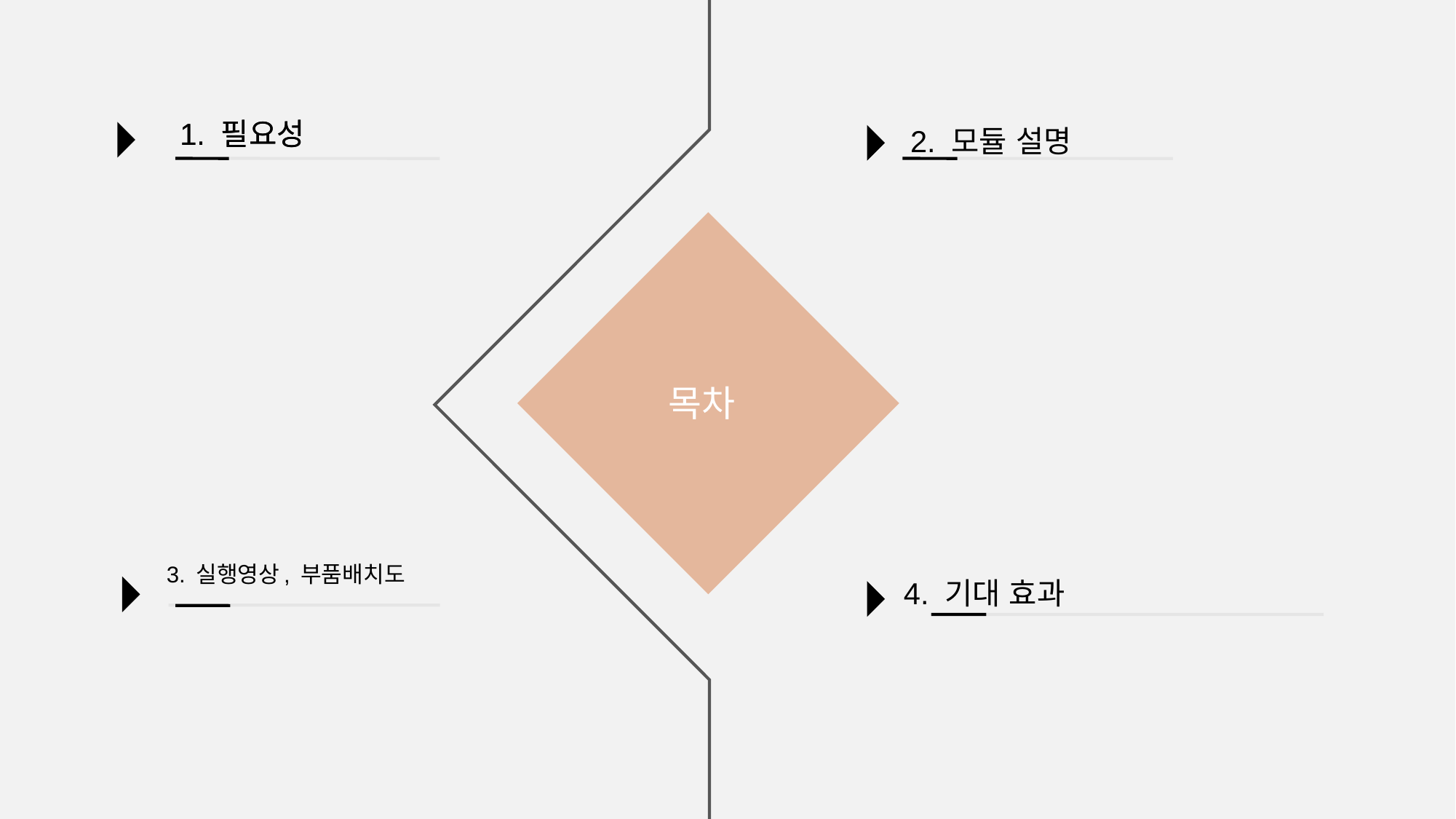

1. 필요성
1. 필요성
2. 모듈 설명

START
목차
3. 실행영상, 부품배치도
4. 기대 효과